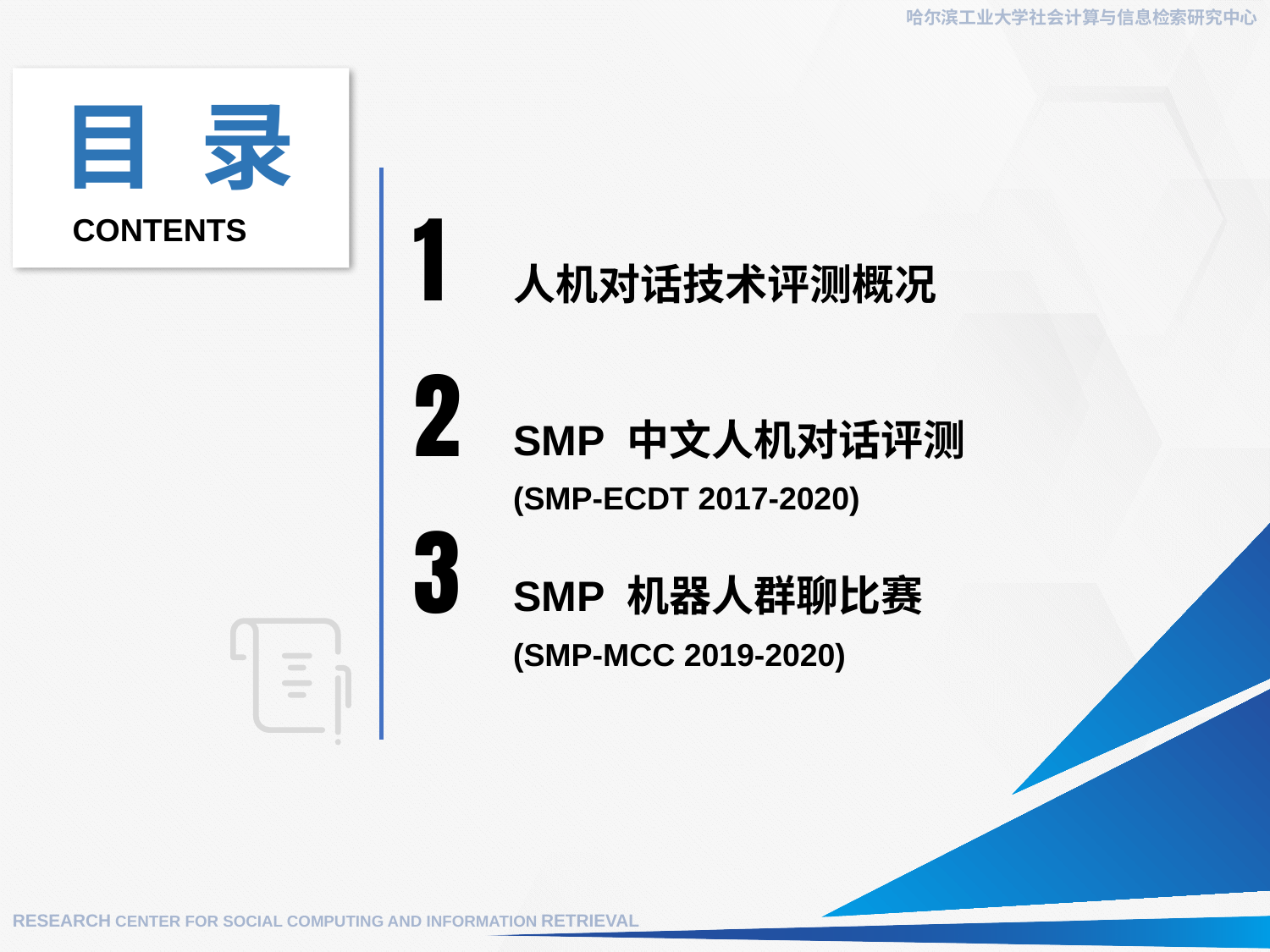

哈尔滨工业大学社会计算与信息检索研究中心
1
人机对话技术评测概况
2
SMP 中文人机对话评测
(SMP-ECDT 2017-2020)
3
SMP 机器人群聊比赛
(SMP-MCC 2019-2020)

RESEARCH CENTER FOR SOCIAL COMPUTING AND INFORMATION RETRIEVAL